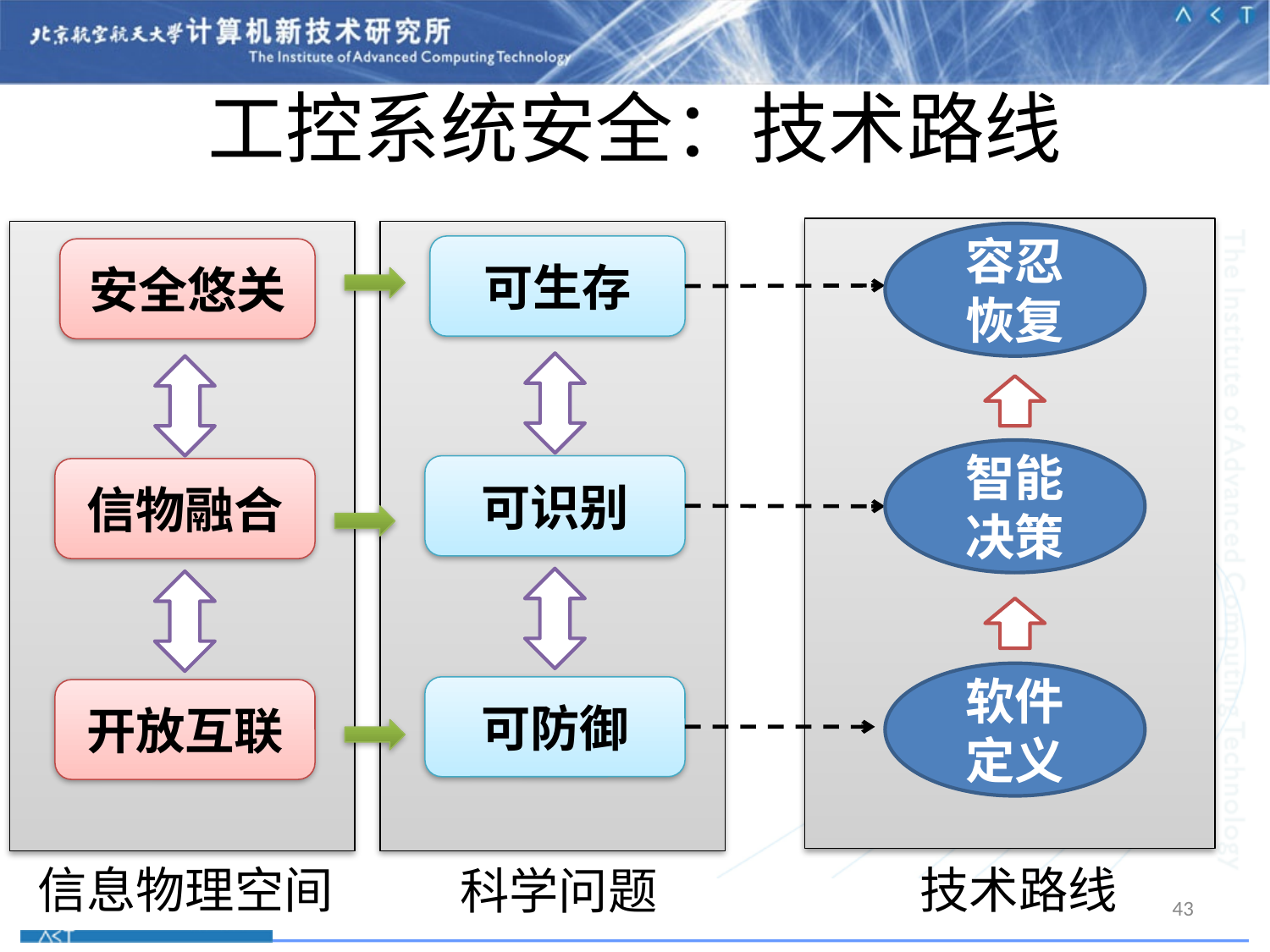

# 工控系统安全：技术路线

容忍
恢复
可生存
安全悠关

智能
决策
可识别
信物融合

软件
定义
可防御
开放互联

信息物理空间
技术路线
科学问题
43